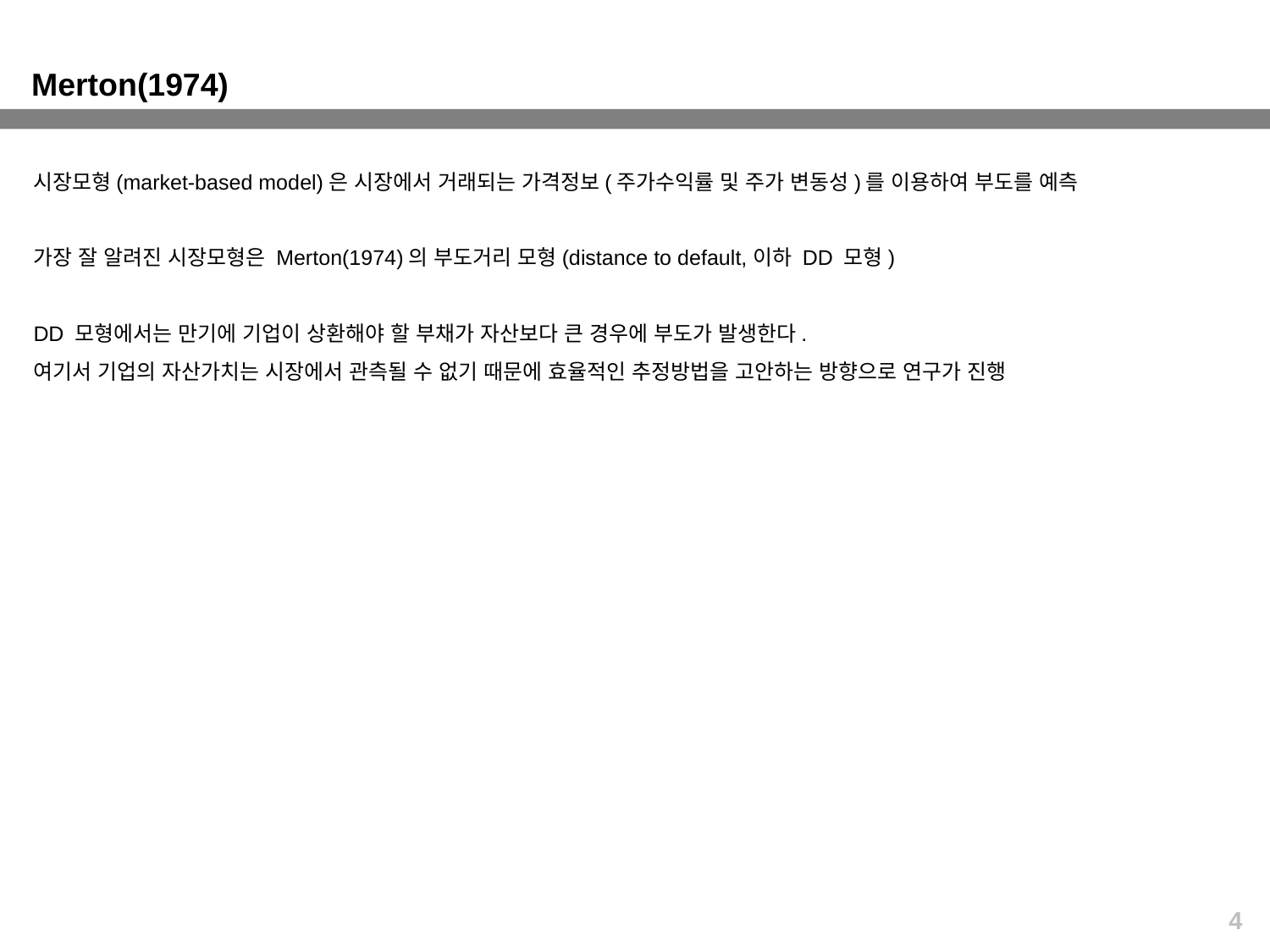

Merton(1974)

시장모형(market-based model)은 시장에서 거래되는 가격정보(주가수익률 및 주가 변동성)를 이용하여 부도를 예측

가장 잘 알려진 시장모형은 Merton(1974)의 부도거리 모형(distance to default,이하 DD 모형)

DD 모형에서는 만기에 기업이 상환해야 할 부채가 자산보다 큰 경우에 부도가 발생한다.
여기서 기업의 자산가치는 시장에서 관측될 수 없기 때문에 효율적인 추정방법을 고안하는 방향으로 연구가 진행

4